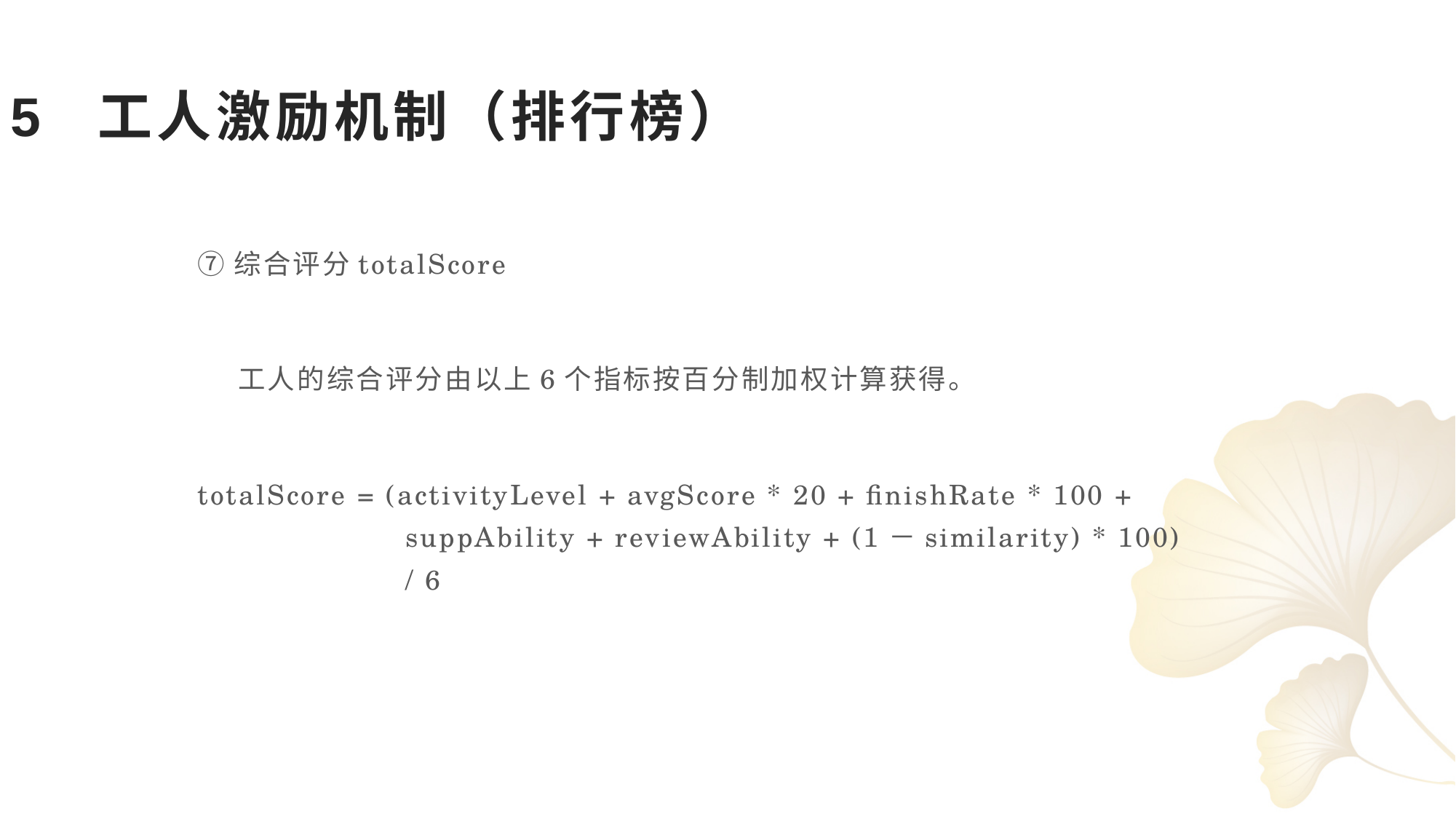

5  工人激励机制（排行榜）
⑦综合评分totalScore

    工人的综合评分由以上6个指标按百分制加权计算获得。

totalScore = (activityLevel + avgScore * 20 + finishRate * 100 +
                     suppAbility + reviewAbility + (1－similarity) * 100)
                     / 6